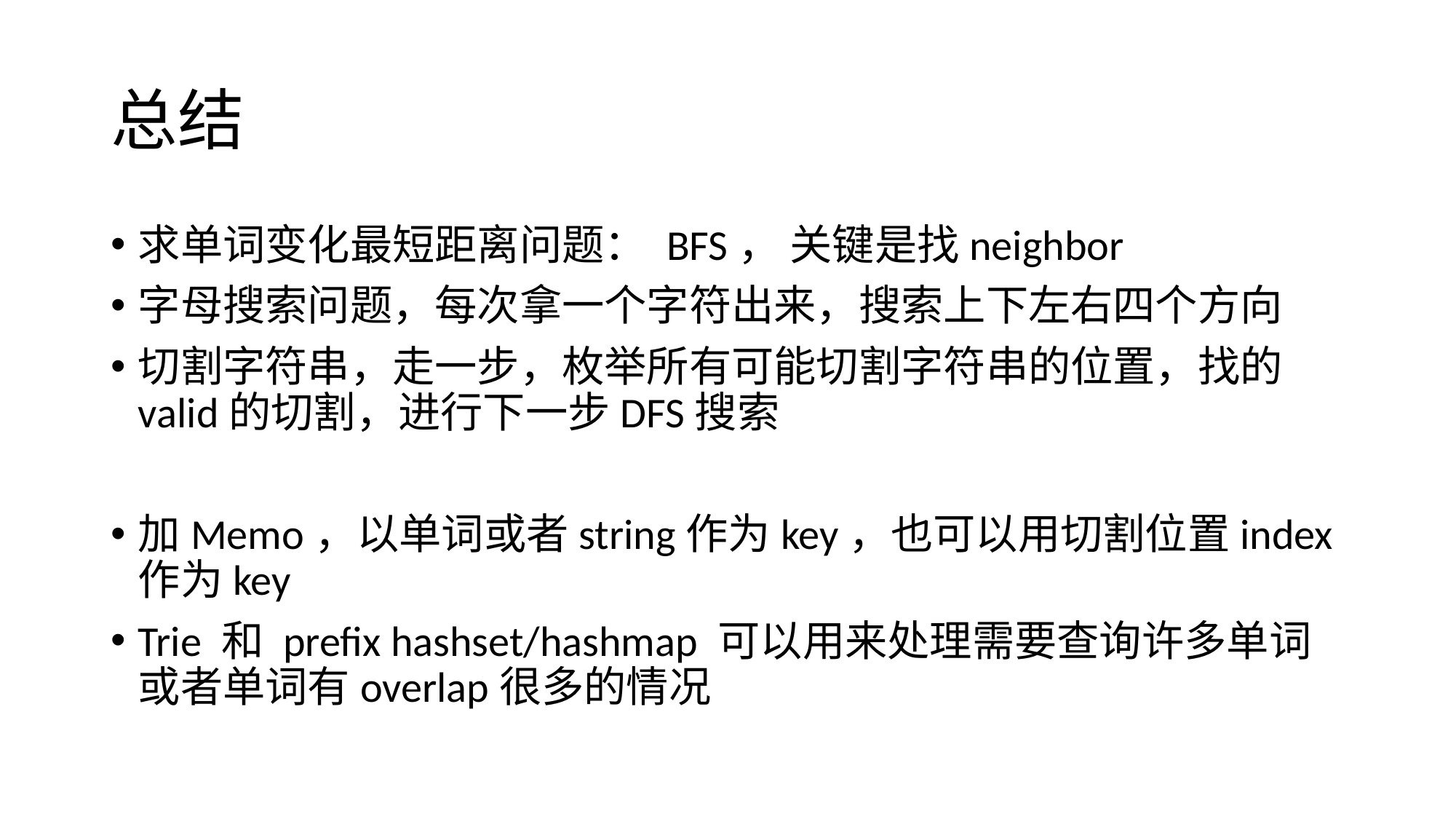

# 总结
求单词变化最短距离问题： BFS， 关键是找neighbor
字母搜索问题，每次拿一个字符出来，搜索上下左右四个方向
切割字符串，走一步，枚举所有可能切割字符串的位置，找的valid的切割，进行下一步DFS搜索

加Memo，以单词或者string作为key，也可以用切割位置index作为key
Trie 和 prefix hashset/hashmap 可以用来处理需要查询许多单词或者单词有overlap很多的情况